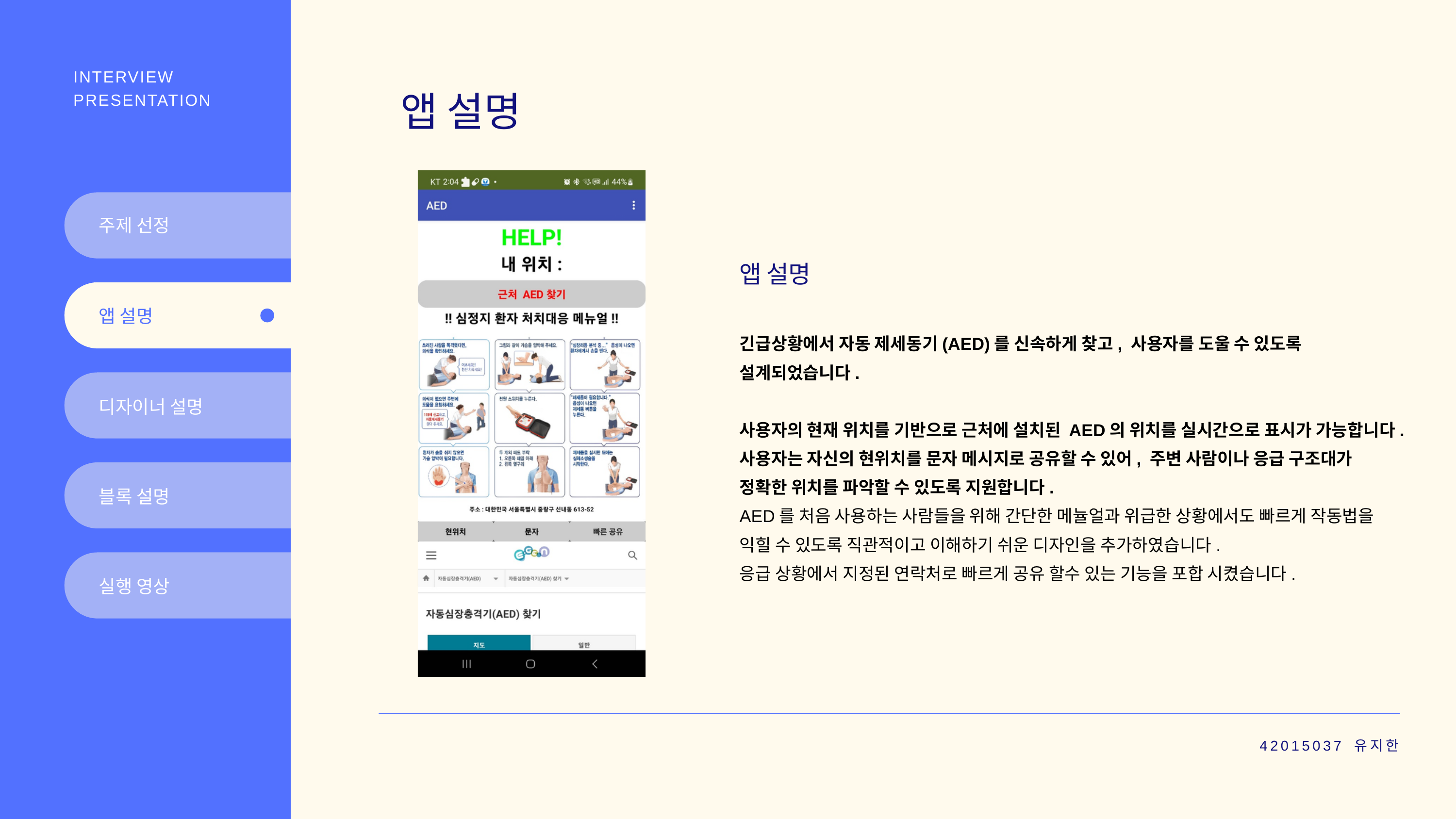

INTERVIEW PRESENTATION
앱 설명

주제 선정
앱 설명

앱 설명

긴급상황에서 자동 제세동기(AED)를 신속하게 찾고, 사용자를 도울 수 있도록 설계되었습니다.

사용자의 현재 위치를 기반으로 근처에 설치된 AED의 위치를 실시간으로 표시가 가능합니다.
사용자는 자신의 현위치를 문자 메시지로 공유할 수 있어, 주변 사람이나 응급 구조대가 정확한 위치를 파악할 수 있도록 지원합니다.
AED를 처음 사용하는 사람들을 위해 간단한 메뉼얼과 위급한 상황에서도 빠르게 작동법을 익힐 수 있도록 직관적이고 이해하기 쉬운 디자인을 추가하였습니다.
응급 상황에서 지정된 연락처로 빠르게 공유 할수 있는 기능을 포합 시켰습니다.

디자이너 설명

블록 설명

실행 영상

42015037 유지한